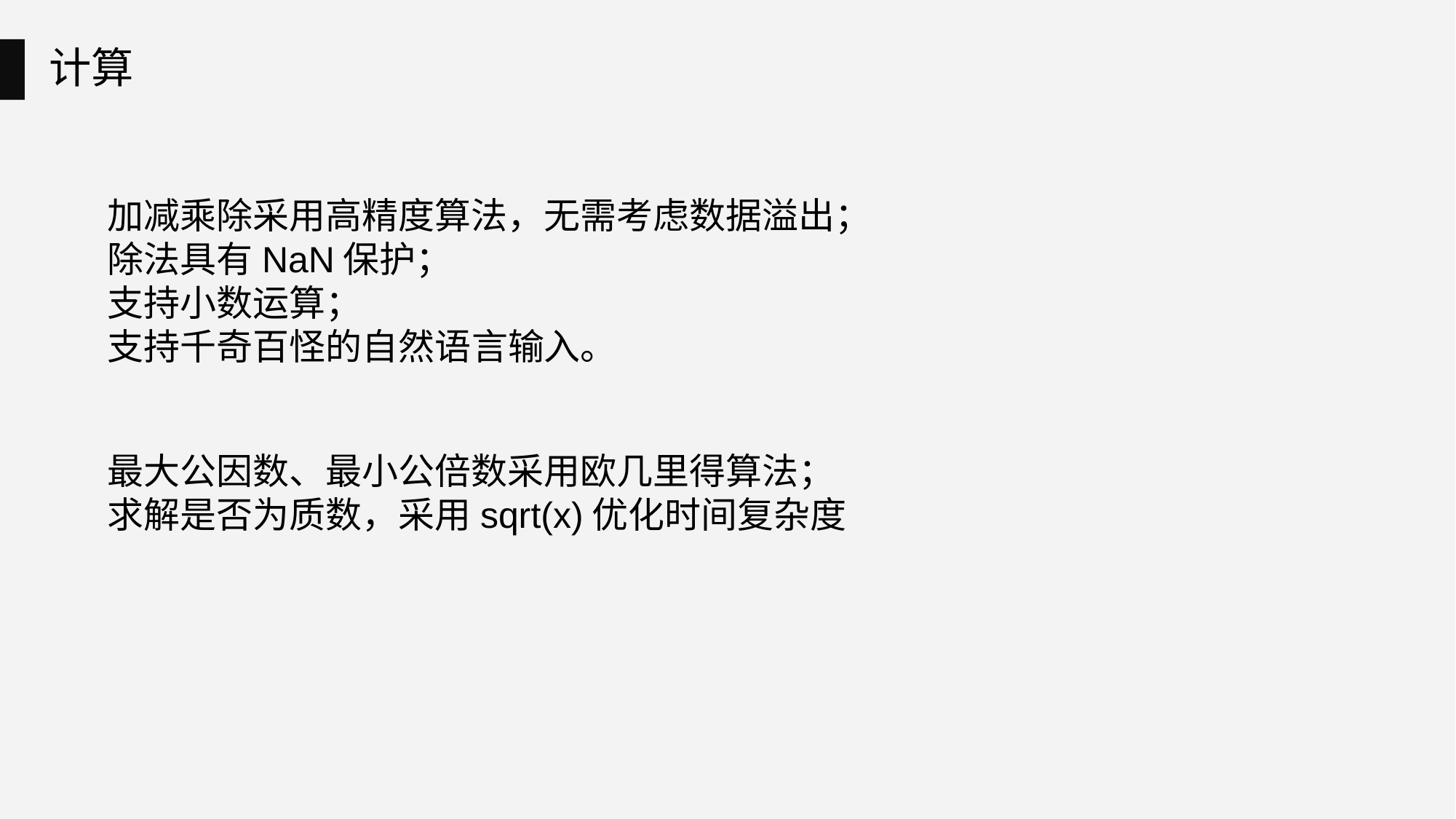

计算
加减乘除采用高精度算法，无需考虑数据溢出；
除法具有NaN保护；
支持小数运算；
支持千奇百怪的自然语言输入。
最大公因数、最小公倍数采用欧几里得算法；
求解是否为质数，采用sqrt(x)优化时间复杂度